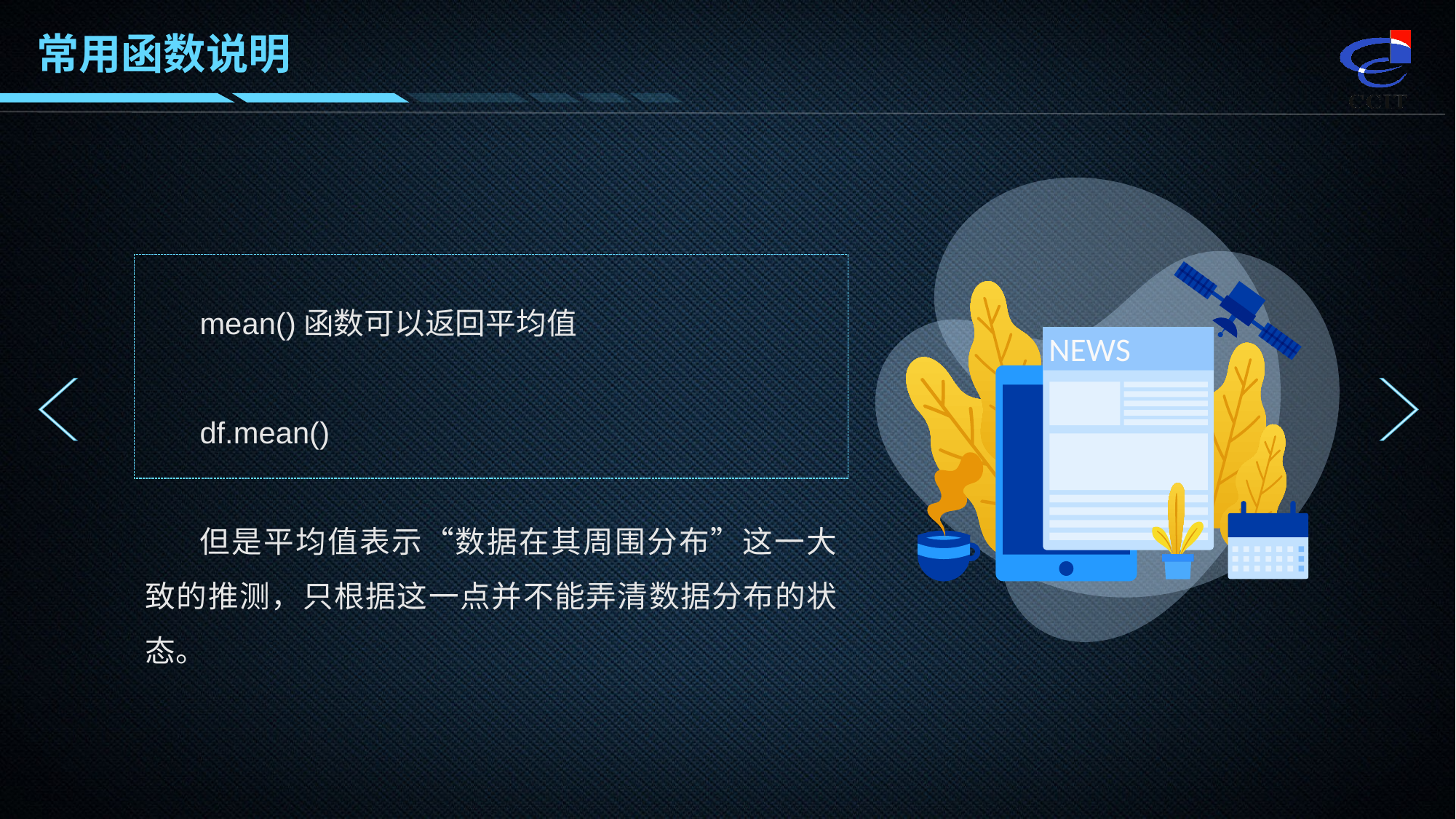

常用函数说明

NEWS

mean()函数可以返回平均值

df.mean()

但是平均值表示“数据在其周围分布”这一大致的推测，只根据这一点并不能弄清数据分布的状态。